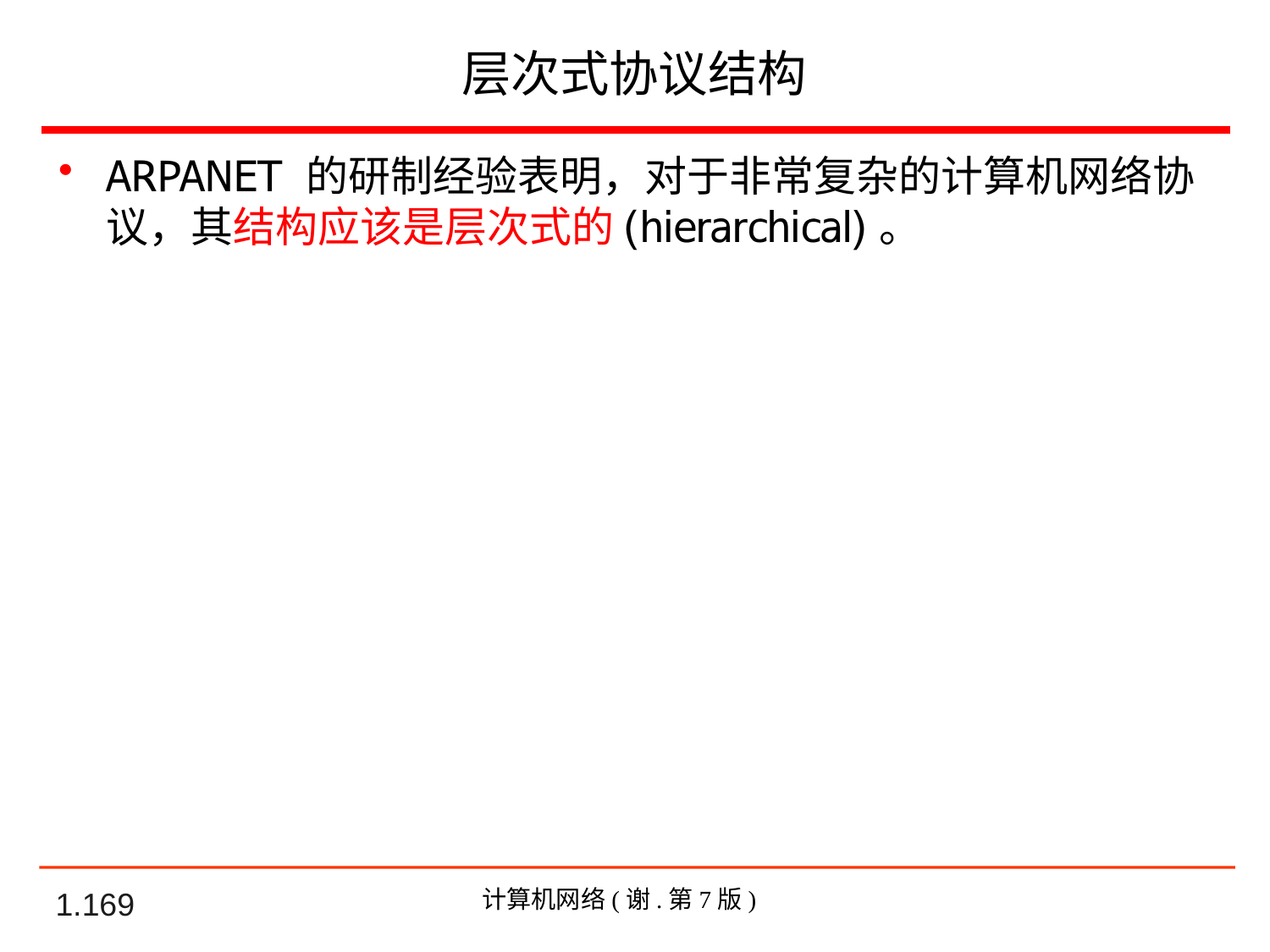

# 层次式协议结构
ARPANET 的研制经验表明，对于非常复杂的计算机网络协议，其结构应该是层次式的(hierarchical)。